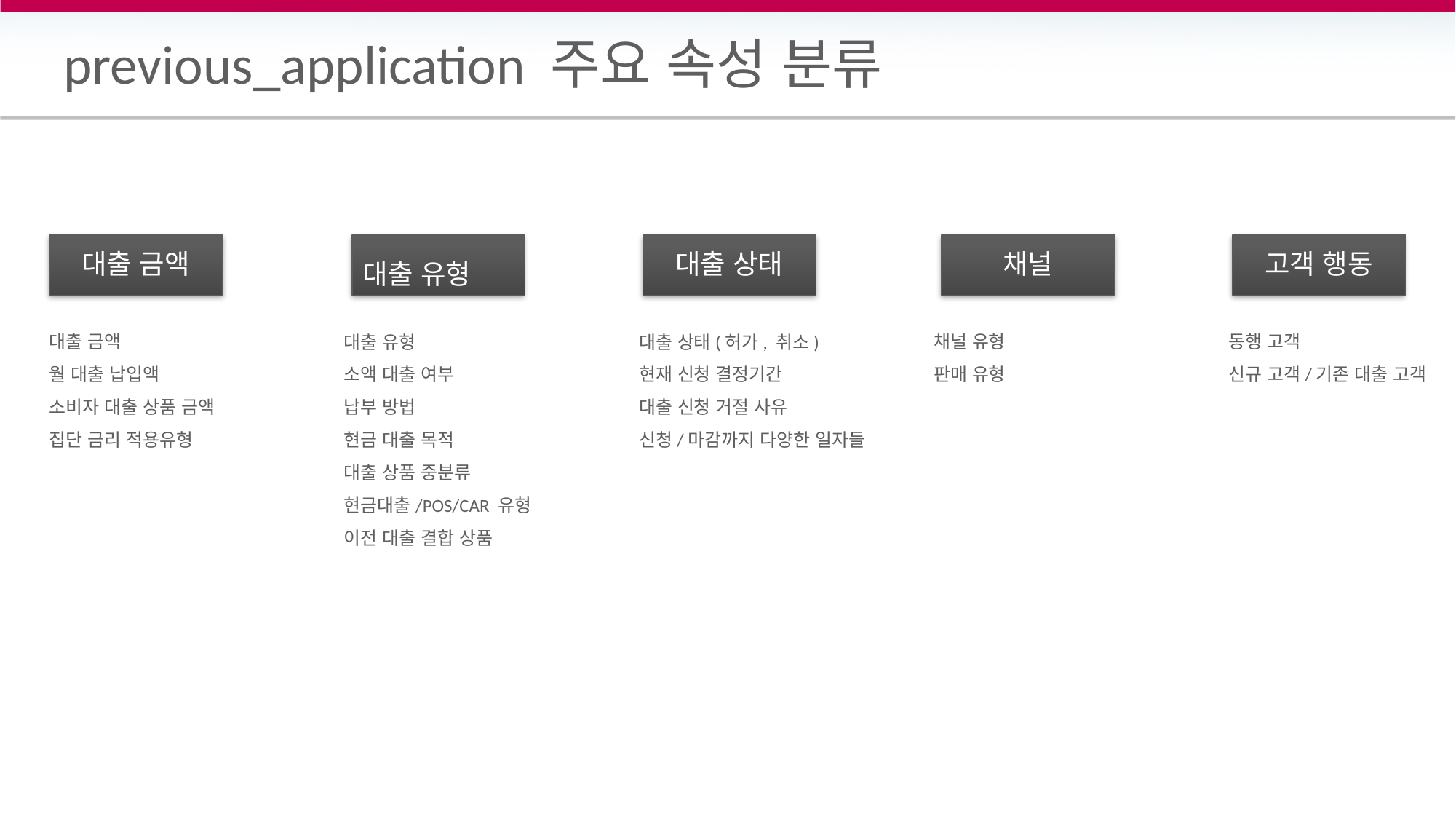

# previous_application 주요 속성 분류
대출 금액
대출 금액
월 대출 납입액
소비자 대출 상품 금액
집단 금리 적용유형
대출 유형
대출 유형
소액 대출 여부
납부 방법
현금 대출 목적
대출 상품 중분류
현금대출/POS/CAR 유형
이전 대출 결합 상품
대출 상태
대출 상태(허가, 취소)
현재 신청 결정기간
대출 신청 거절 사유
신청/마감까지 다양한 일자들
채널
채널 유형
판매 유형
고객 행동
동행 고객
신규 고객/기존 대출 고객